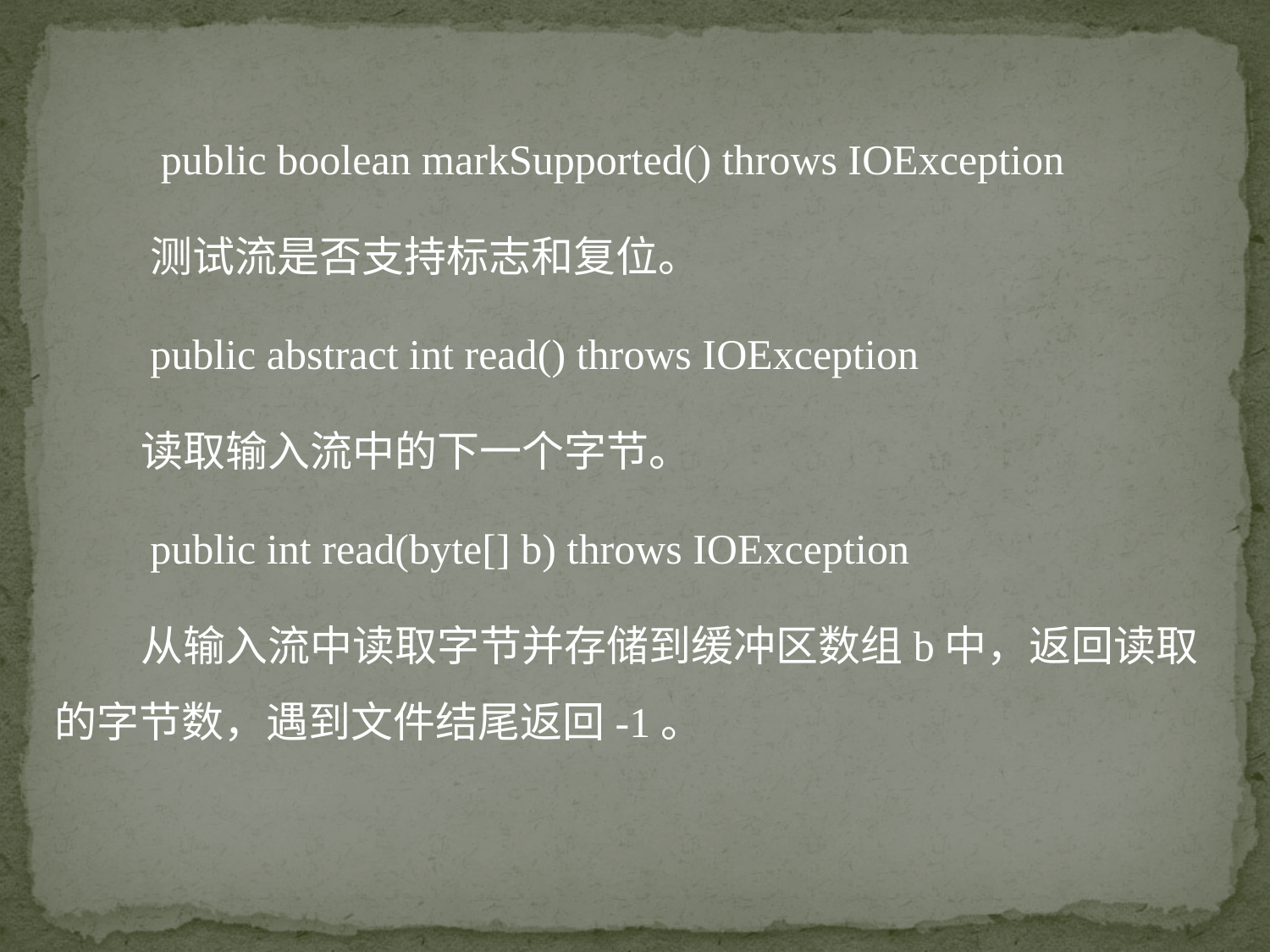

public boolean markSupported() throws IOException
         测试流是否支持标志和复位。
         public abstract int read() throws IOException
        读取输入流中的下一个字节。
         public int read(byte[] b) throws IOException
        从输入流中读取字节并存储到缓冲区数组b中，返回读取的字节数，遇到文件结尾返回-1。